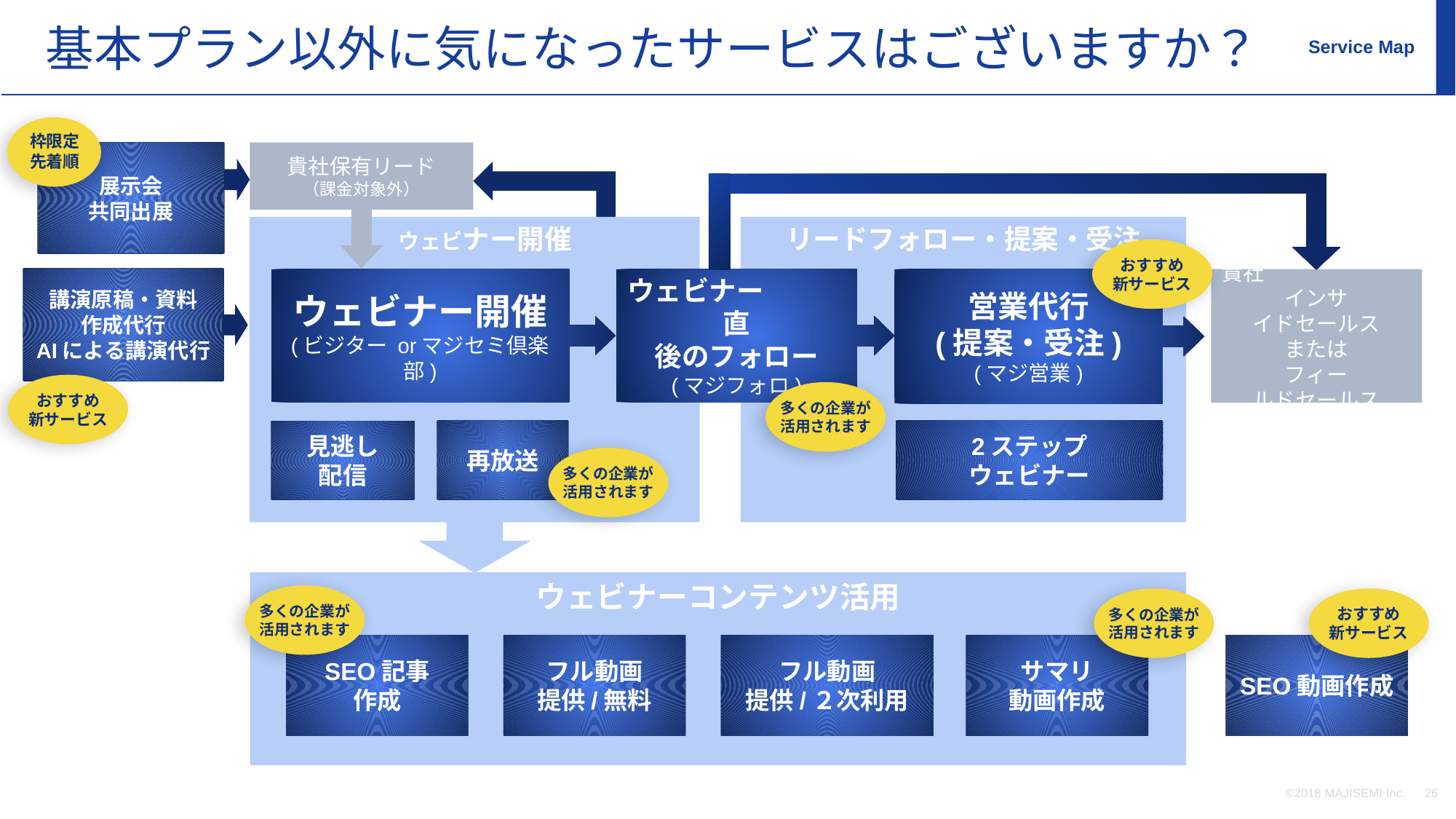

基本プラン以外に気になったサービスはございますか？
Service Map

枠限定
先着順

展示会
共同出展
貴社保有リード
（課金対象外）

　ウェビナー開催
リードフォロー・提案・受注

おすすめ
新サービス
講演原稿・資料
作成代行
AIによる講演代行
ウェビナー開催
(ビジター orマジセミ倶楽部)
ウェビナー
直
後のフォロー
(マジフォロ)
営業代行
(提案・受注)
(マジ営業)
貴社
インサ
イドセールス
または
フィー
ルドセールス

おすすめ
新サービス

多くの企業が
活用されます
2ステップ
ウェビナー
再放送
見逃し
配信

多くの企業が
活用されます

ウェビナーコンテンツ活用

多くの企業が
活用されます

多くの企業が
活用されます

おすすめ
新サービス
フル動画
提供/２次利用
サマリ
動画作成
SEO動画作成
SEO記事
作成
フル動画
提供/無料
©2018 MAJISEMI Inc.
26